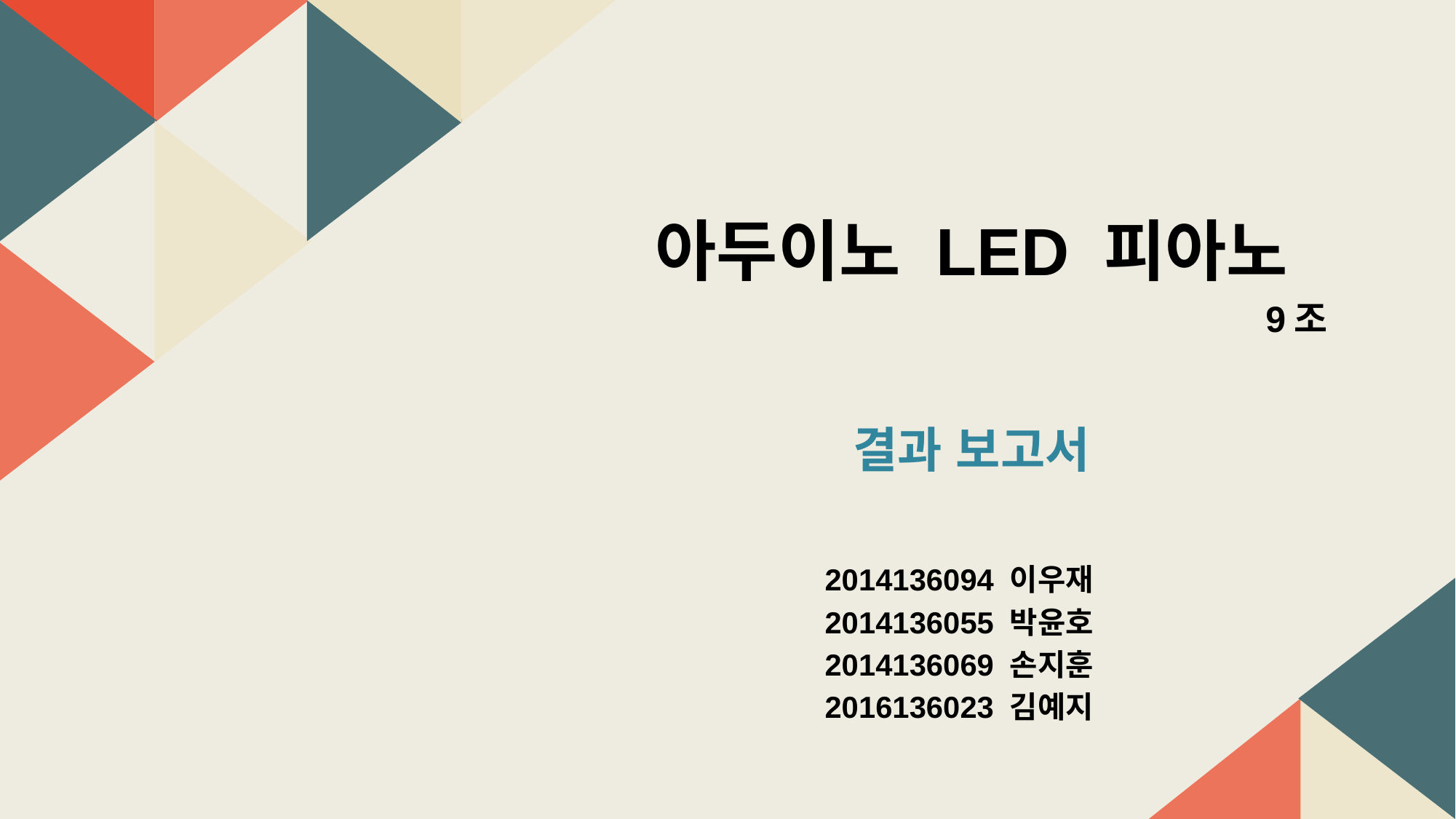

아두이노 LED 피아노
9조
결과 보고서
2014136094 이우재
2014136055 박윤호
2014136069 손지훈
2016136023 김예지